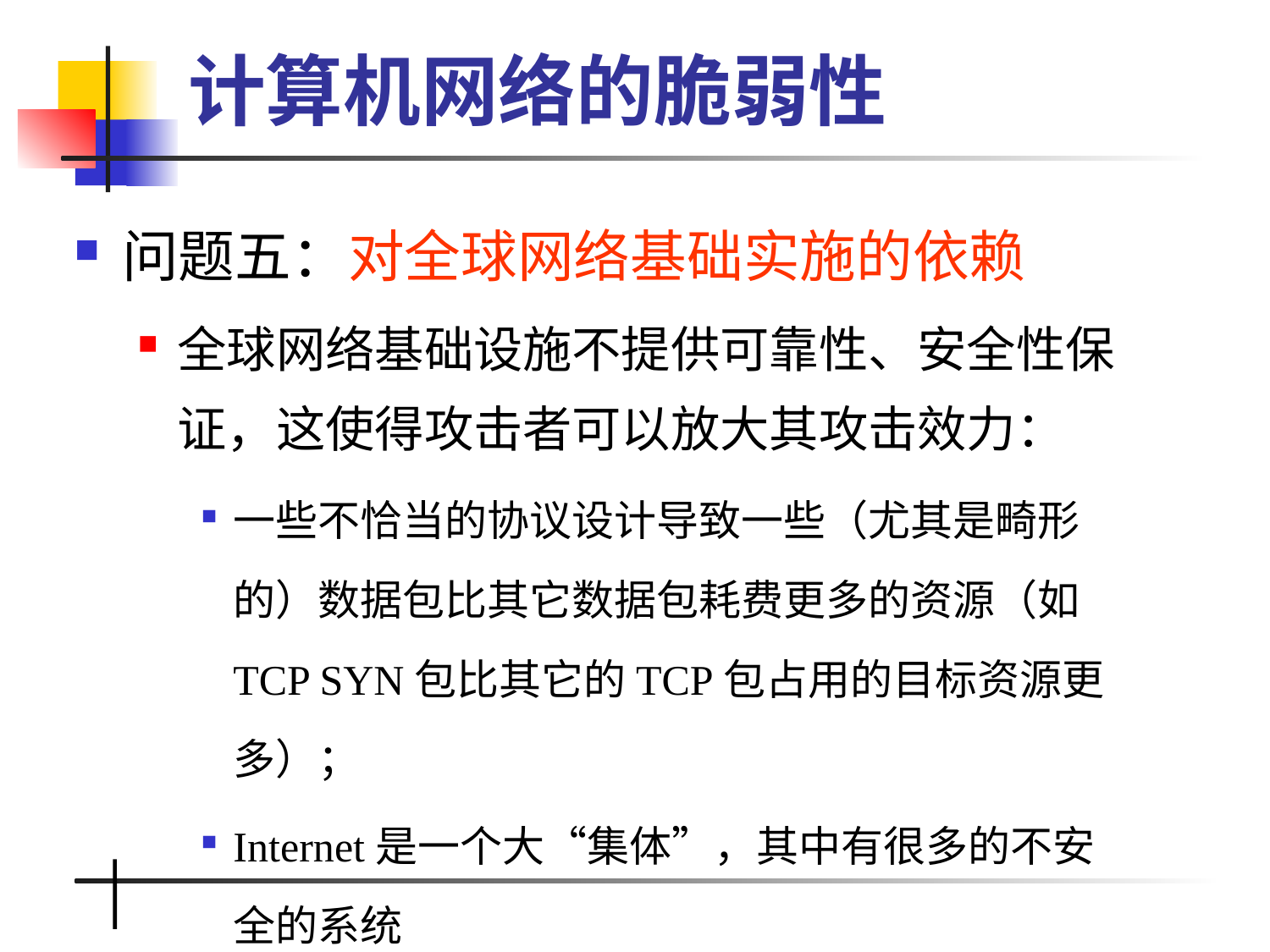

# 计算机网络的脆弱性
问题五：对全球网络基础实施的依赖
全球网络基础设施不提供可靠性、安全性保证，这使得攻击者可以放大其攻击效力：
一些不恰当的协议设计导致一些（尤其是畸形的）数据包比其它数据包耗费更多的资源（如TCP SYN包比其它的TCP包占用的目标资源更多）；
Internet是一个大“集体”，其中有很多的不安全的系统